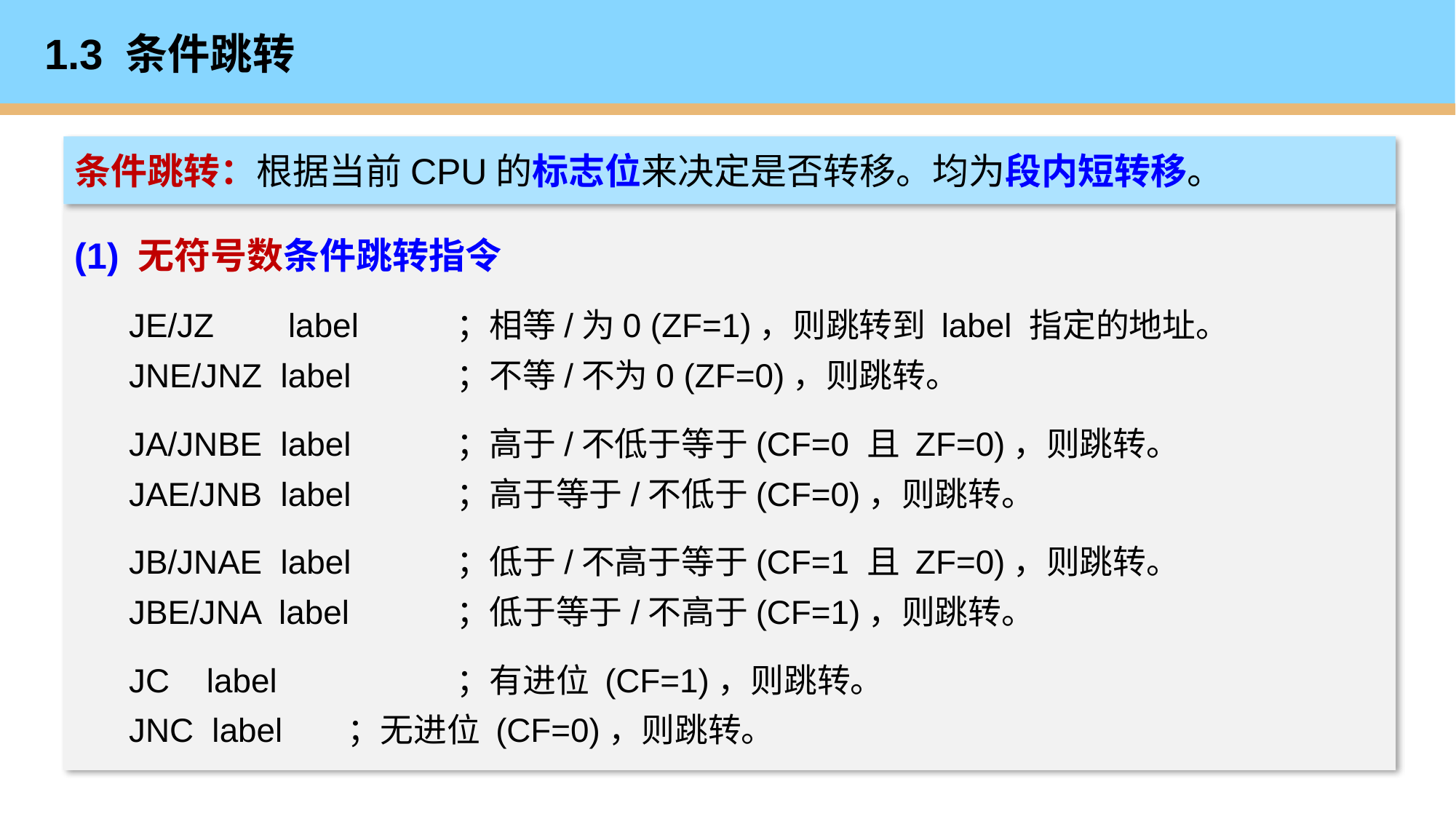

# 1.3 条件跳转
条件跳转：根据当前CPU的标志位来决定是否转移。均为段内短转移。
(1) 无符号数条件跳转指令
JE/JZ        label 	；相等/为0 (ZF=1)，则跳转到 label 指定的地址。
JNE/JNZ  label 	；不等/不为0 (ZF=0)，则跳转。
JA/JNBE  label 	；高于/不低于等于(CF=0 且 ZF=0)，则跳转。
JAE/JNB  label 	；高于等于/不低于(CF=0)，则跳转。
JB/JNAE  label 	；低于/不高于等于(CF=1 且 ZF=0)，则跳转。
JBE/JNA  label 	；低于等于/不高于(CF=1)，则跳转。
JC    label 		；有进位 (CF=1)，则跳转。
JNC  label 	；无进位 (CF=0)，则跳转。
145